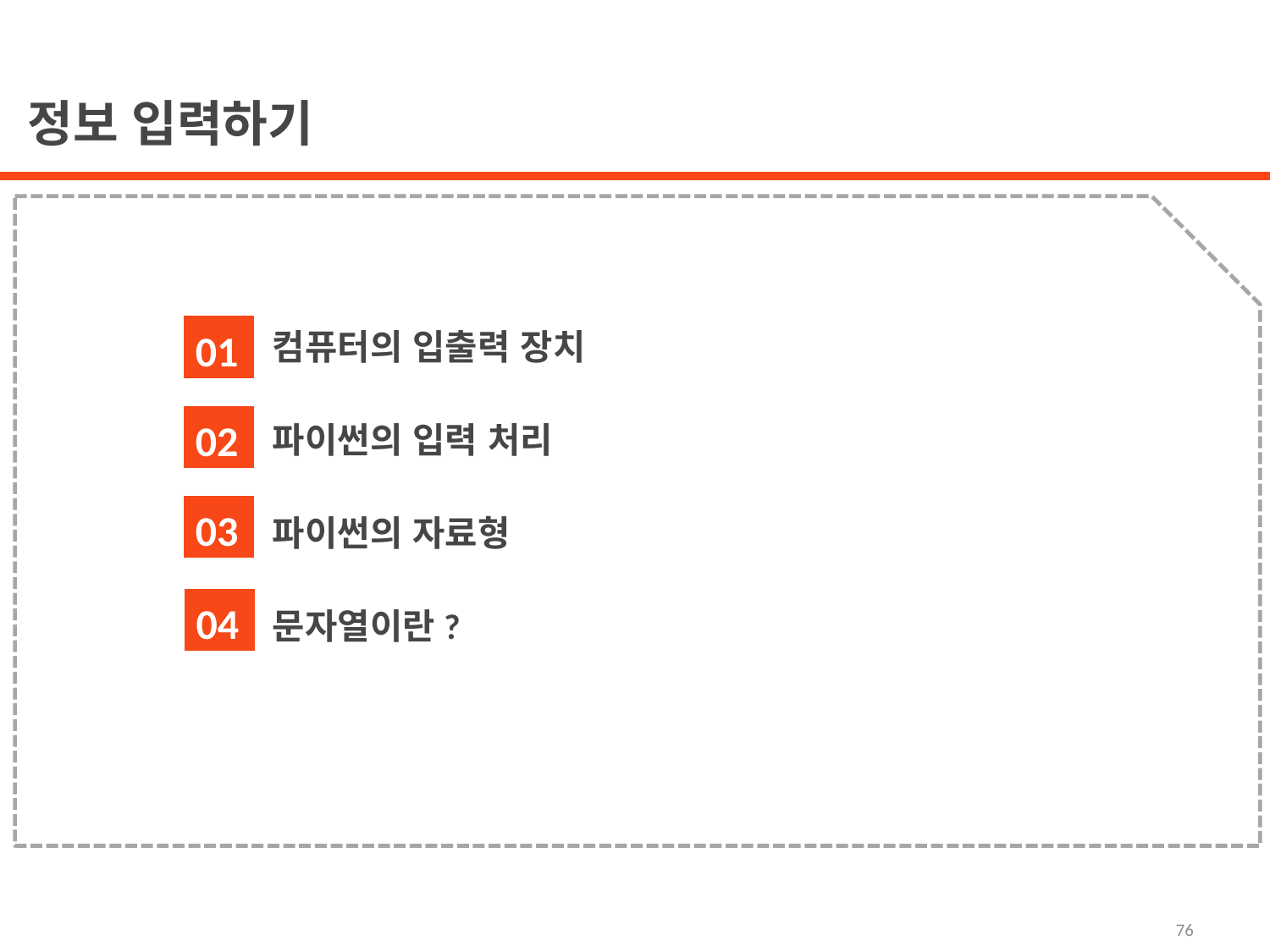

정보 입력하기

컴퓨터의 입출력 장치

파이썬의 입력 처리

파이썬의 자료형

문자열이란?

01

02

03

04
76